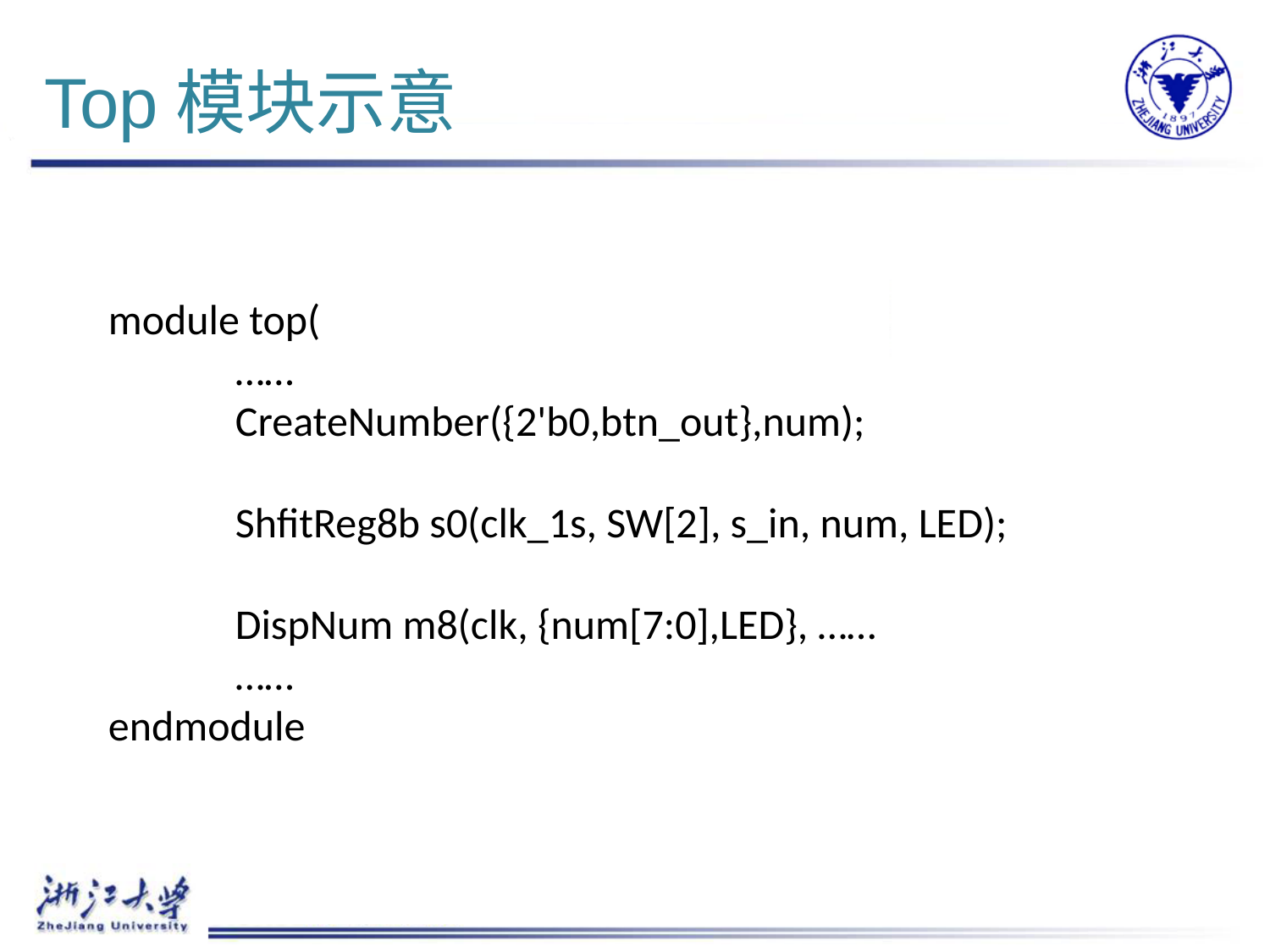

# Top模块示意
module top(
	……
	CreateNumber({2'b0,btn_out},num);

	ShfitReg8b s0(clk_1s, SW[2], s_in, num, LED);

	DispNum m8(clk, {num[7:0],LED}, ……
	……
endmodule